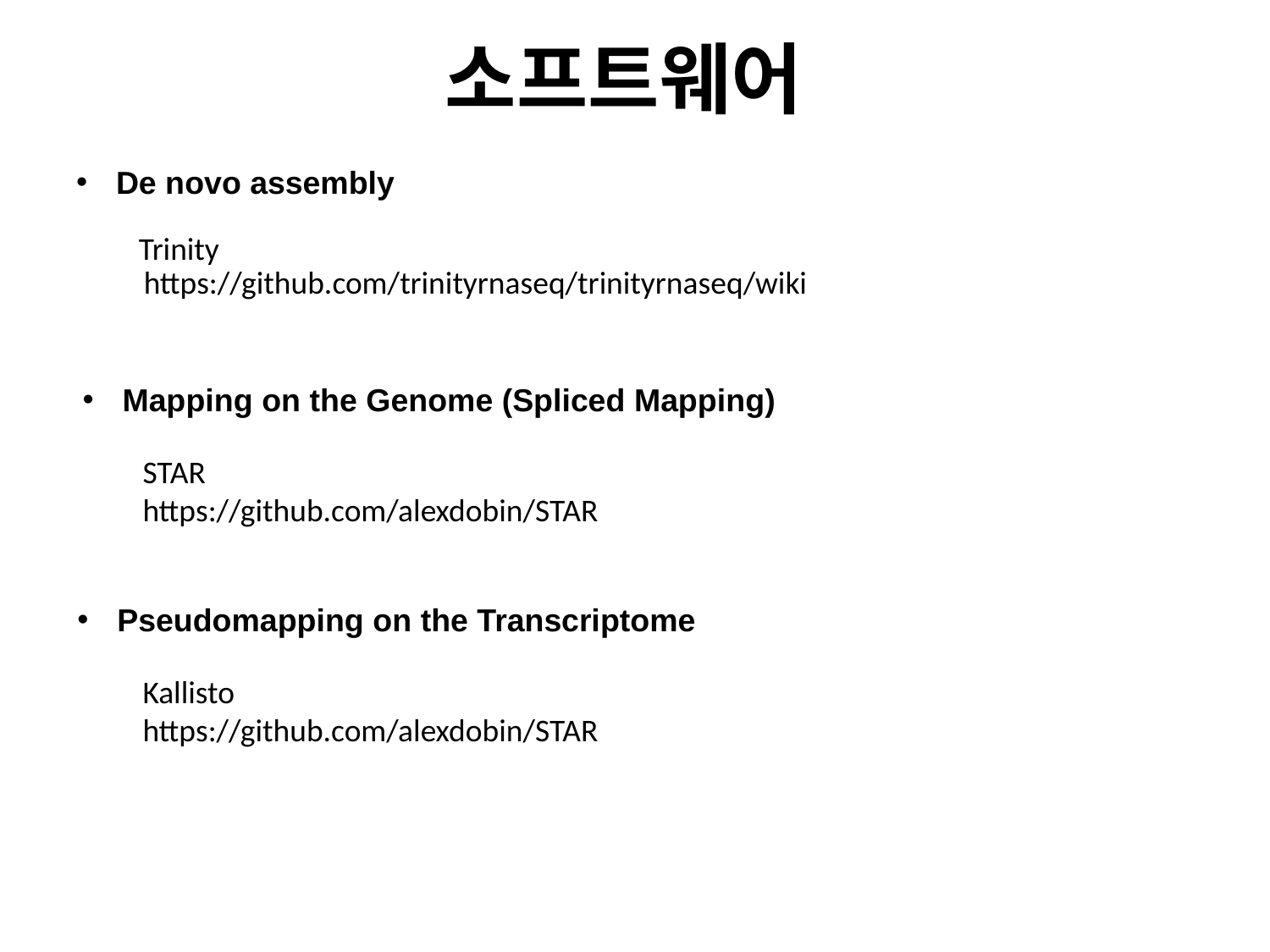

# 소프트웨어
De novo assembly
Trinity
https://github.com/trinityrnaseq/trinityrnaseq/wiki
Mapping on the Genome (Spliced Mapping)
STAR
https://github.com/alexdobin/STAR
Pseudomapping on the Transcriptome
Kallisto
https://github.com/alexdobin/STAR